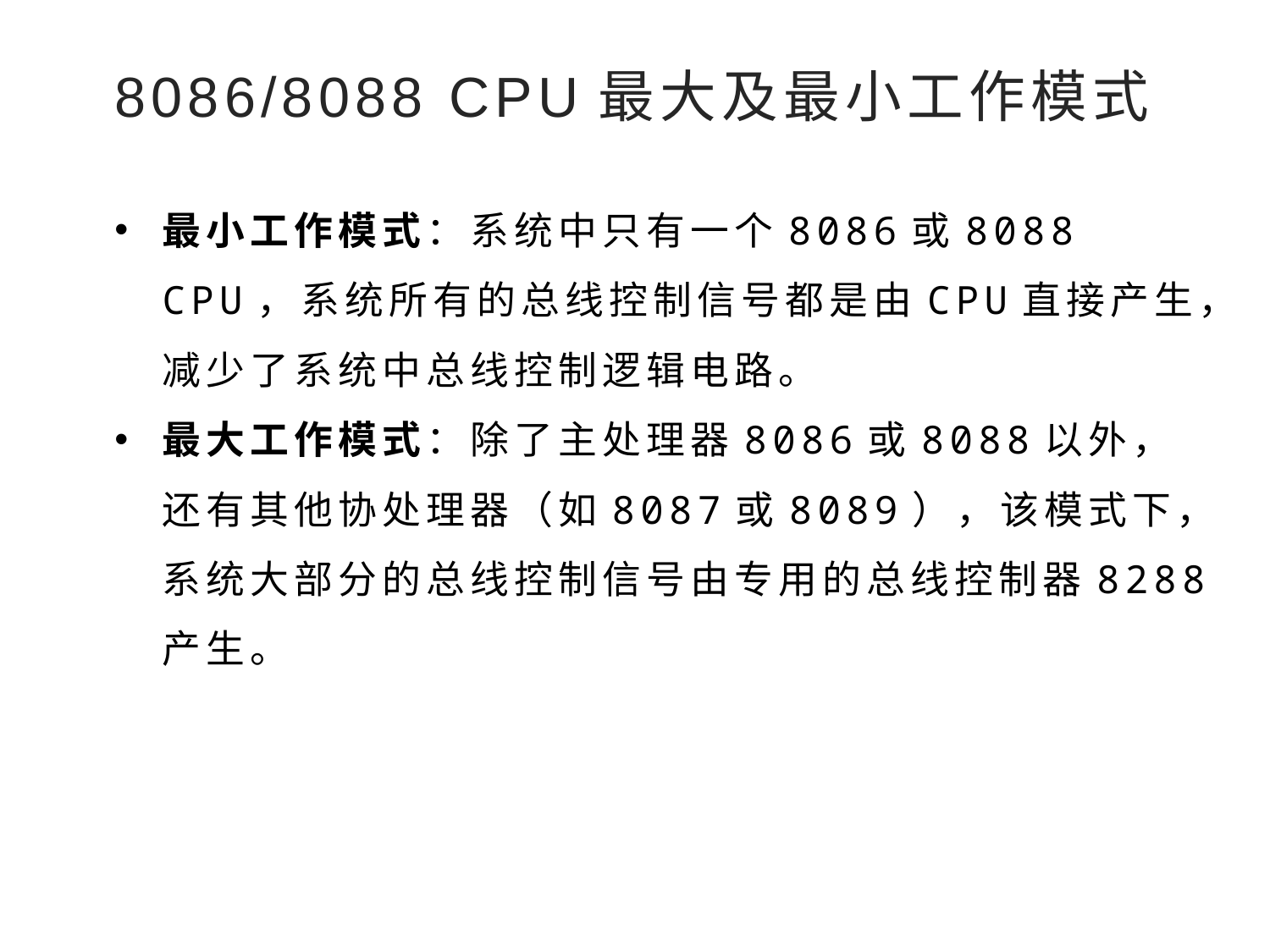

8086/8088 CPU最大及最小工作模式
最小工作模式：系统中只有一个8086或8088 CPU，系统所有的总线控制信号都是由CPU直接产生，减少了系统中总线控制逻辑电路。
最大工作模式：除了主处理器8086或8088以外，还有其他协处理器（如8087或8089），该模式下，系统大部分的总线控制信号由专用的总线控制器8288产生。